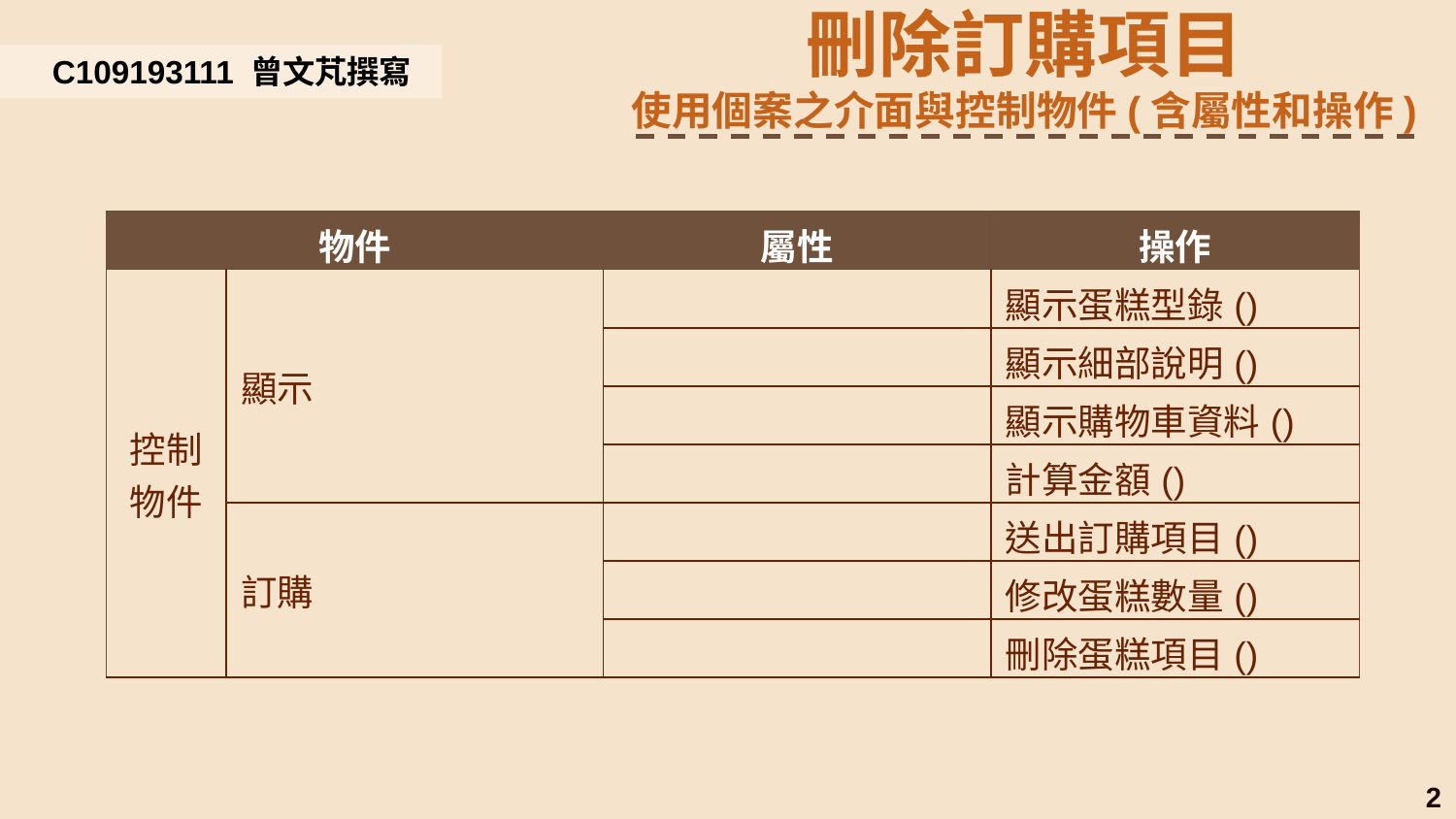

刪除訂購項目
使用個案之介面與控制物件(含屬性和操作)

C109193111 曾文芃撰寫
| 物件 |  | 屬性 | 操作 |
| --- | --- | --- | --- |
| 控制物件 | 顯示 |  | 顯示蛋糕型錄() |
|  |  |  | 顯示細部說明() |
|  |  |  | 顯示購物車資料() |
|  |  |  | 計算金額() |
|  | 訂購 |  | 送出訂購項目() |
|  |  |  | 修改蛋糕數量() |
|  |  |  | 刪除蛋糕項目() |
2